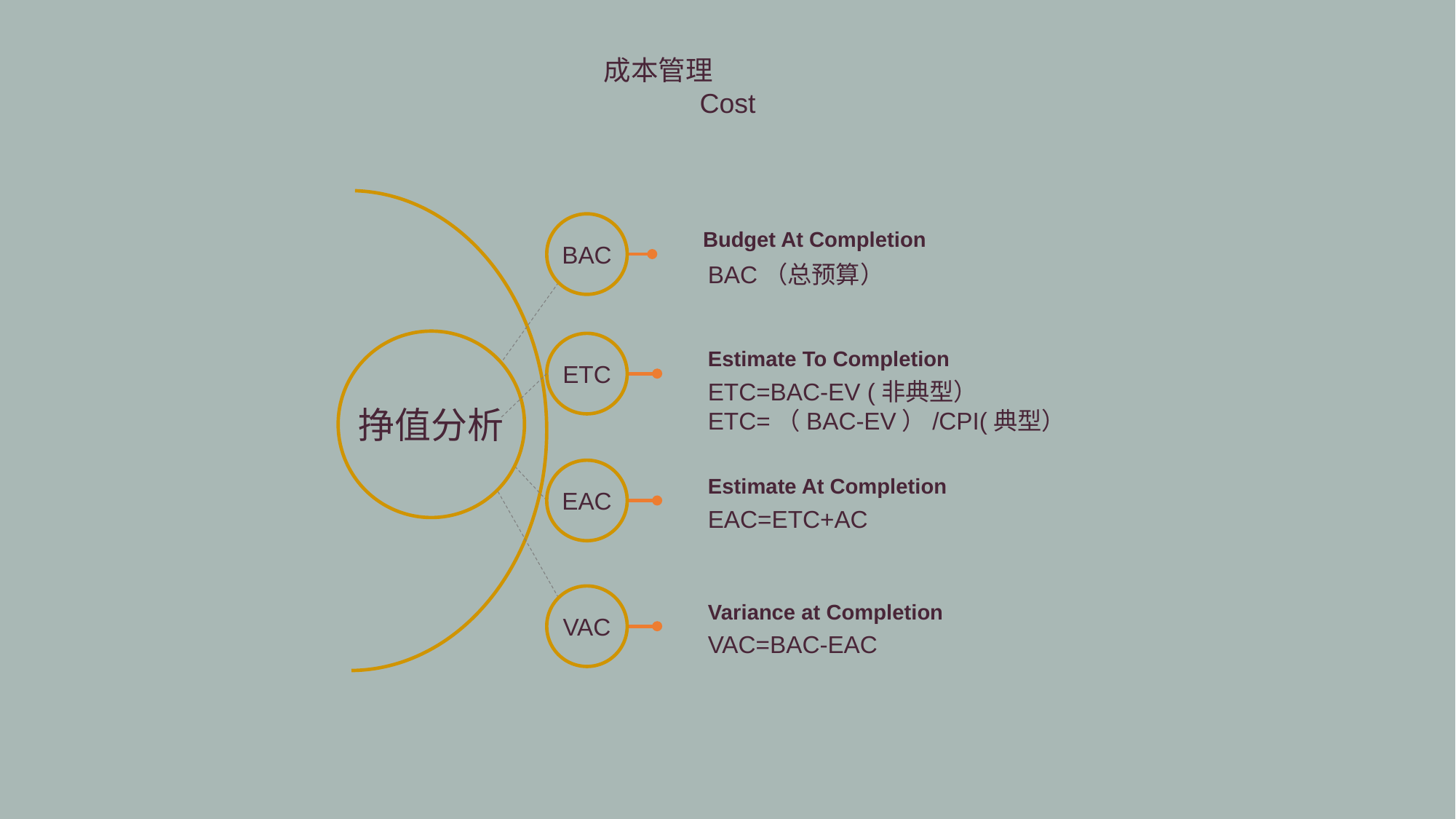

成本管理
Cost

BAC
Budget At Completion
BAC（总预算）
挣值分析
ETC
Estimate To Completion
ETC=BAC-EV (非典型）
ETC=（BAC-EV）/CPI(典型）
EAC
Estimate At Completion
EAC=ETC+AC
VAC
Variance at Completion
VAC=BAC-EAC